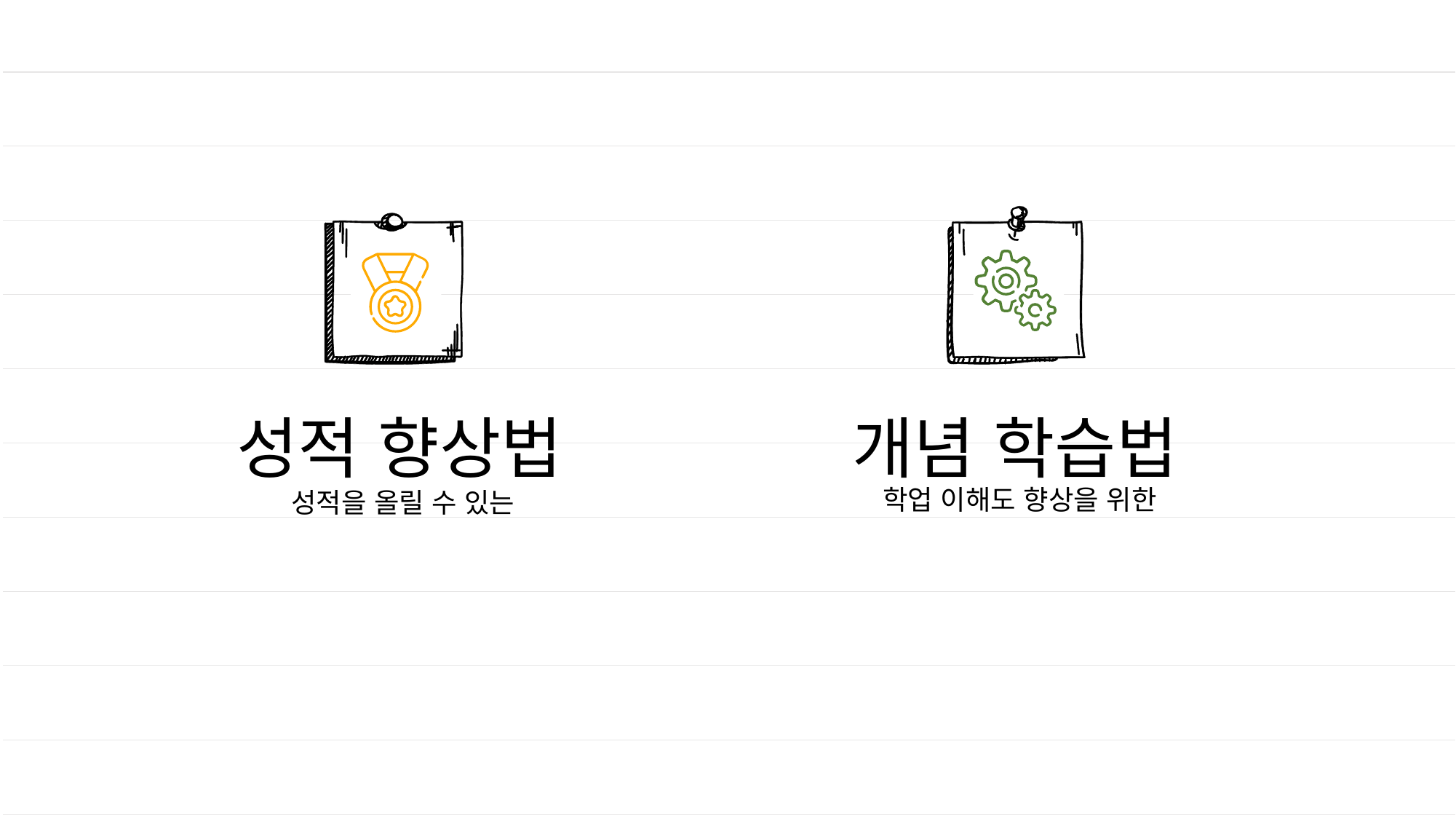

개념 학습법
성적 향상법
학업 이해도 향상을 위한
성적을 올릴 수 있는